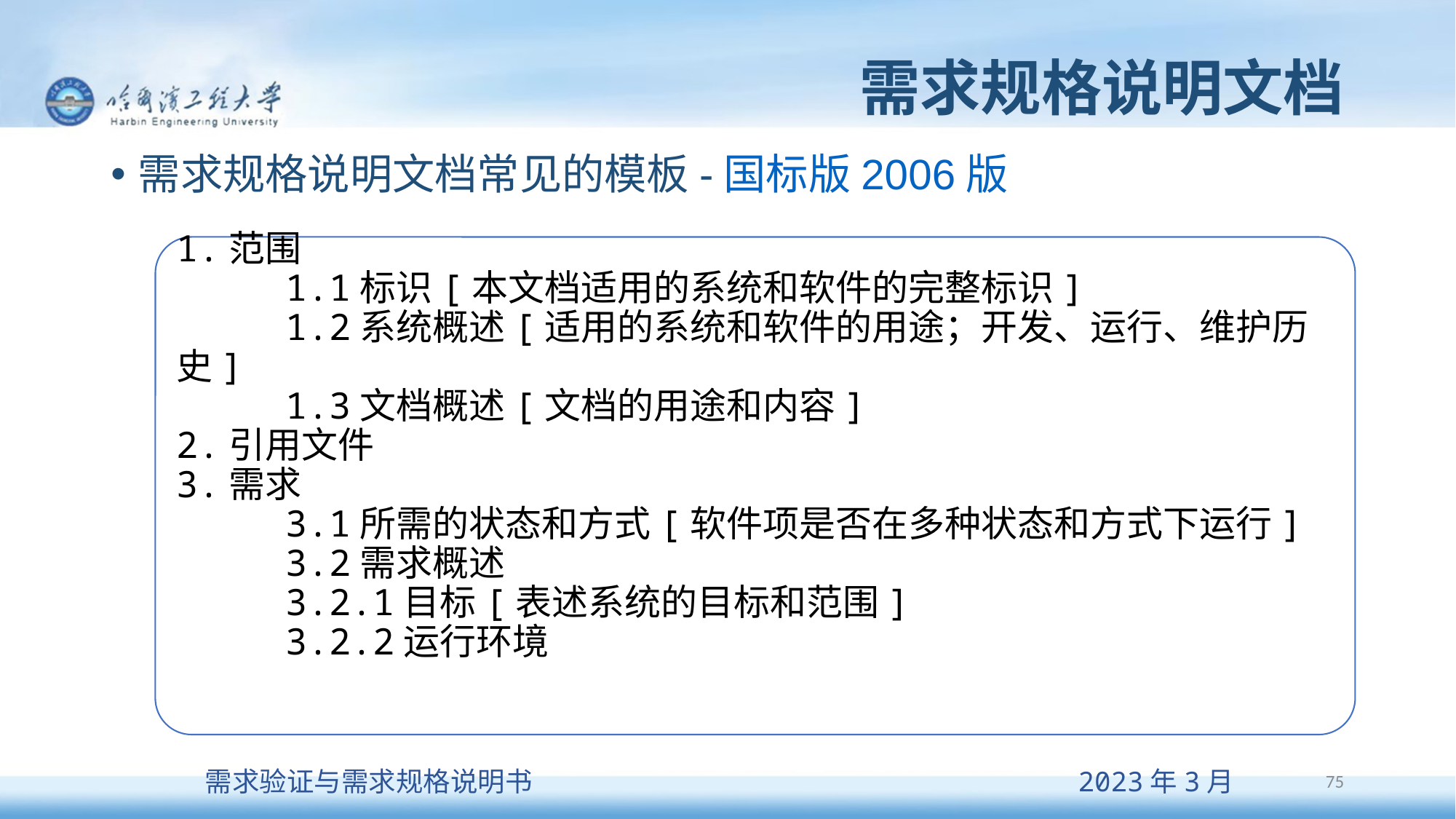

# 需求规格说明文档
需求规格说明文档常见的模板-国标版2006版
1.范围
	1.1标识[本文档适用的系统和软件的完整标识]
	1.2系统概述[适用的系统和软件的用途；开发、运行、维护历史]
	1.3文档概述[文档的用途和内容]
2.引用文件
3.需求
	3.1所需的状态和方式[软件项是否在多种状态和方式下运行]
	3.2需求概述
	3.2.1目标[表述系统的目标和范围]
	3.2.2运行环境

75